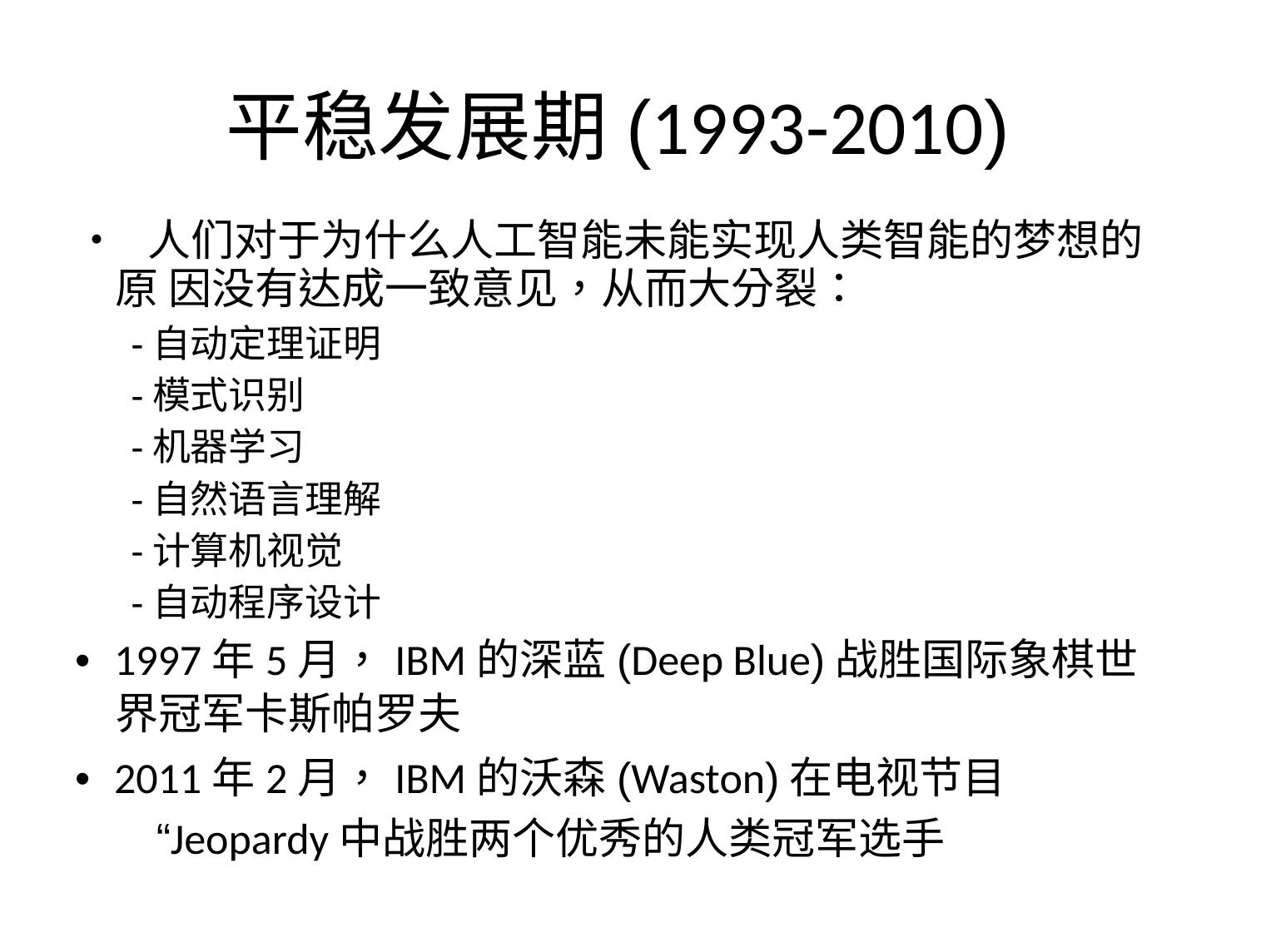

平稳发展期(1993-2010)
•  人们对于为什么人工智能未能实现人类智能的梦想的原 因没有达成一致意见，从而大分裂：
-自动定理证明
-模式识别
-机器学习
-自然语言理解
-计算机视觉
-自动程序设计
•  1997年5月，IBM的深蓝(Deep Blue)战胜国际象棋世界冠军卡斯帕罗夫
•  2011年2月，IBM的沃森(Waston)在电视节目
“Jeopardy中战胜两个优秀的人类冠军选手